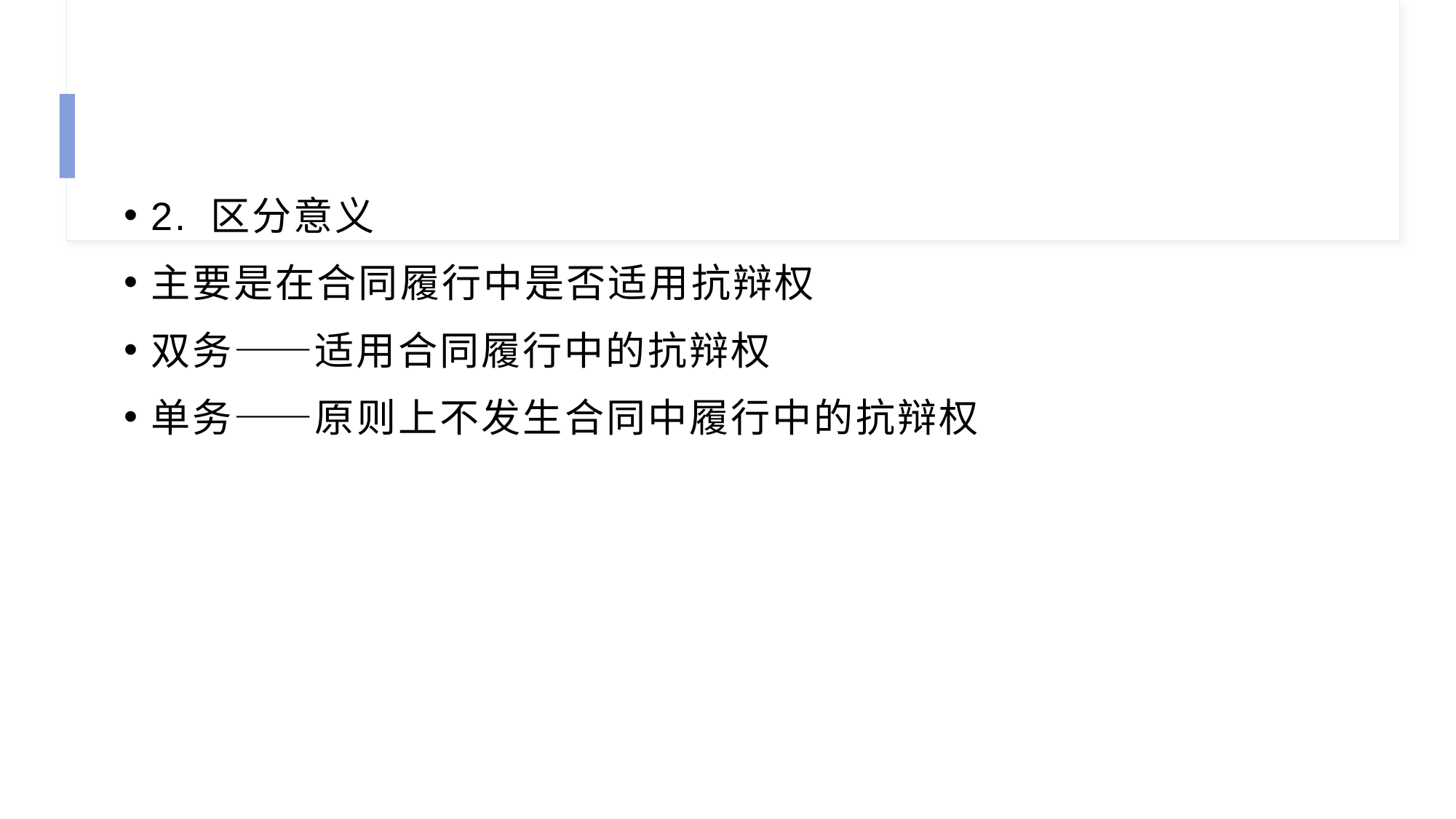

2. 区分意义
主要是在合同履行中是否适用抗辩权
双务——适用合同履行中的抗辩权
单务——原则上不发生合同中履行中的抗辩权